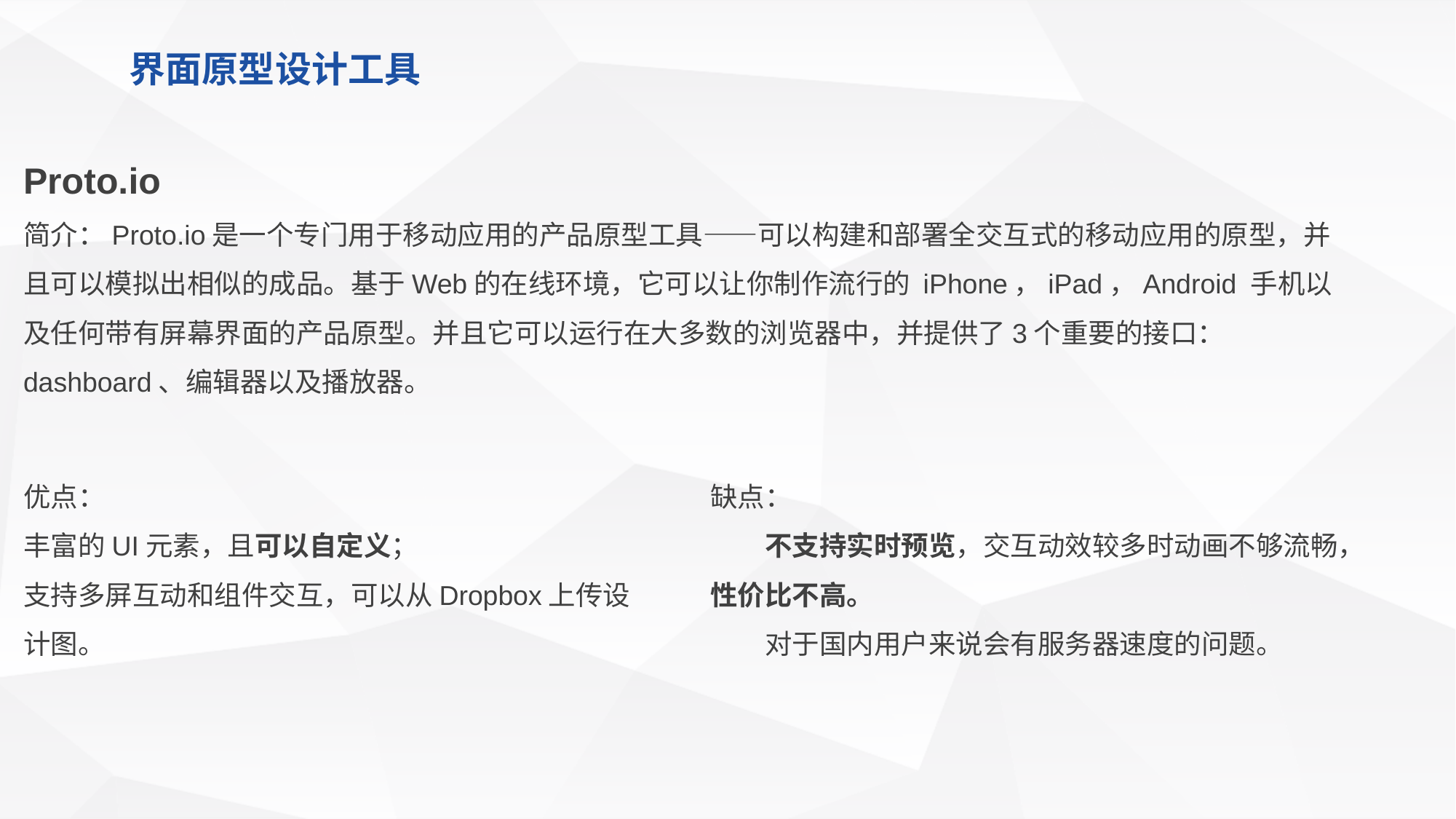

界面原型设计工具
Proto.io
简介：Proto.io是一个专门用于移动应用的产品原型工具——可以构建和部署全交互式的移动应用的原型，并且可以模拟出相似的成品。基于Web的在线环境，它可以让你制作流行的 iPhone，iPad，Android 手机以及任何带有屏幕界面的产品原型。并且它可以运行在大多数的浏览器中，并提供了3个重要的接口：dashboard、编辑器以及播放器。

缺点：
不支持实时预览，交互动效较多时动画不够流畅，性价比不高。
对于国内用户来说会有服务器速度的问题。
优点：
丰富的UI元素，且可以自定义；
支持多屏互动和组件交互，可以从Dropbox上传设计图。